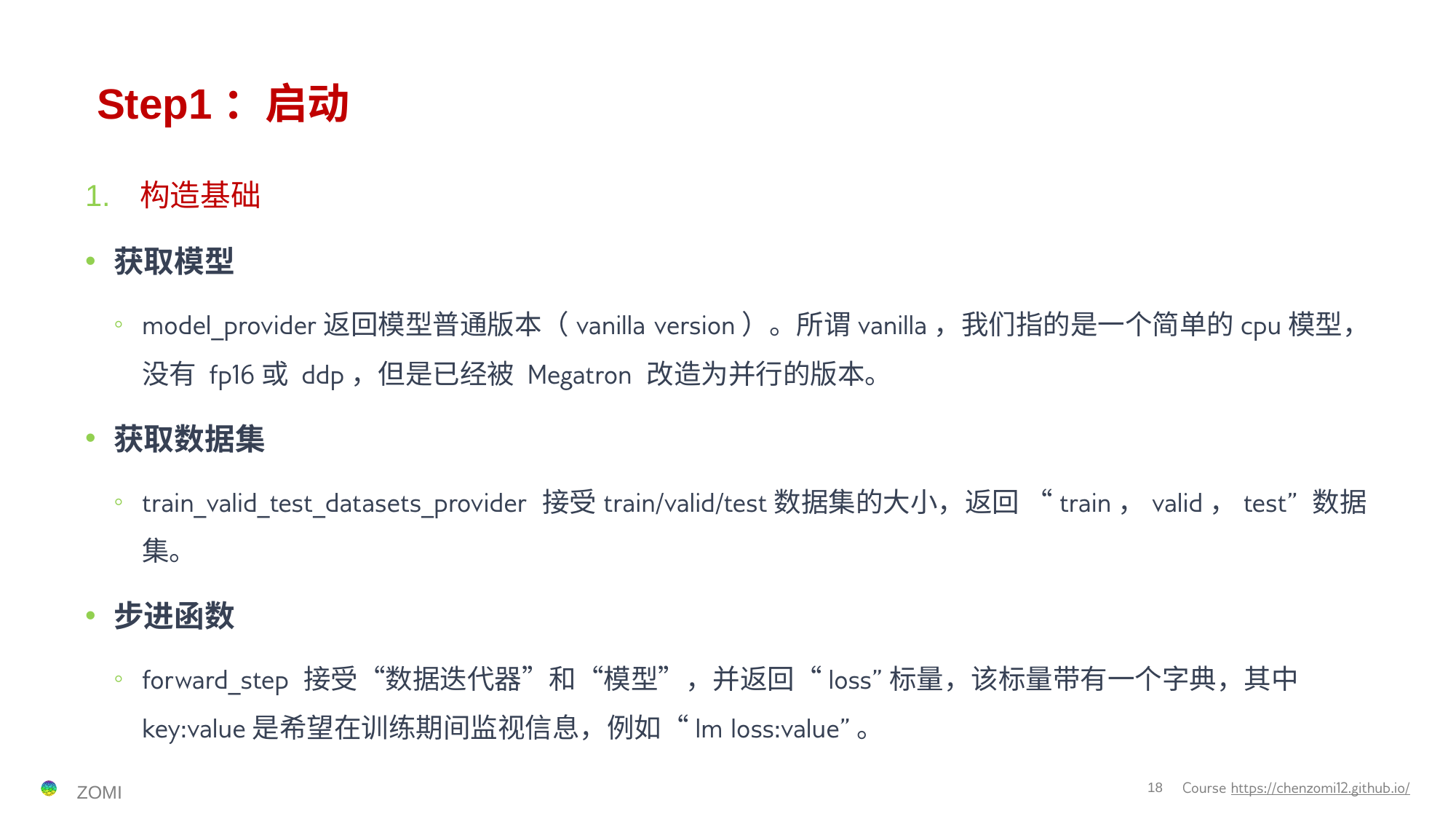

# Step1：启动
构造基础
获取模型
model_provider返回模型普通版本（vanilla version）。所谓vanilla，我们指的是一个简单的cpu模型，没有 fp16或 ddp，但是已经被 Megatron 改造为并行的版本。
获取数据集
train_valid_test_datasets_provider 接受train/valid/test数据集的大小，返回 “train，valid，test” 数据集。
步进函数
forward_step 接受“数据迭代器”和“模型”，并返回“loss”标量，该标量带有一个字典，其中key:value是希望在训练期间监视信息，例如“lm loss:value”。